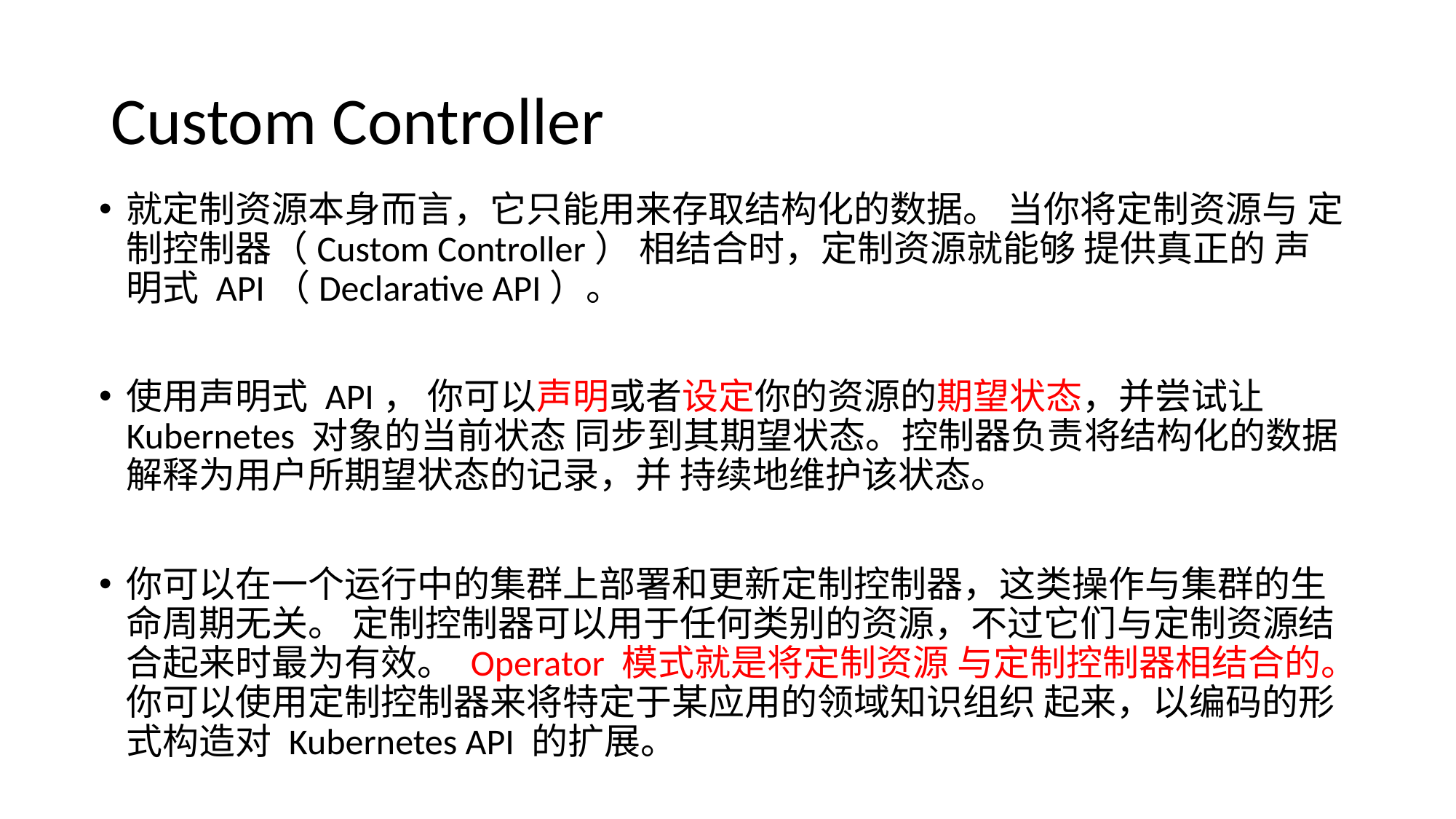

# Custom Controller
就定制资源本身而言，它只能用来存取结构化的数据。 当你将定制资源与 定制控制器（Custom Controller） 相结合时，定制资源就能够 提供真正的 声明式 API（Declarative API）。

使用声明式 API， 你可以声明或者设定你的资源的期望状态，并尝试让 Kubernetes 对象的当前状态 同步到其期望状态。控制器负责将结构化的数据解释为用户所期望状态的记录，并 持续地维护该状态。

你可以在一个运行中的集群上部署和更新定制控制器，这类操作与集群的生命周期无关。 定制控制器可以用于任何类别的资源，不过它们与定制资源结合起来时最为有效。 Operator 模式就是将定制资源 与定制控制器相结合的。你可以使用定制控制器来将特定于某应用的领域知识组织 起来，以编码的形式构造对 Kubernetes API 的扩展。